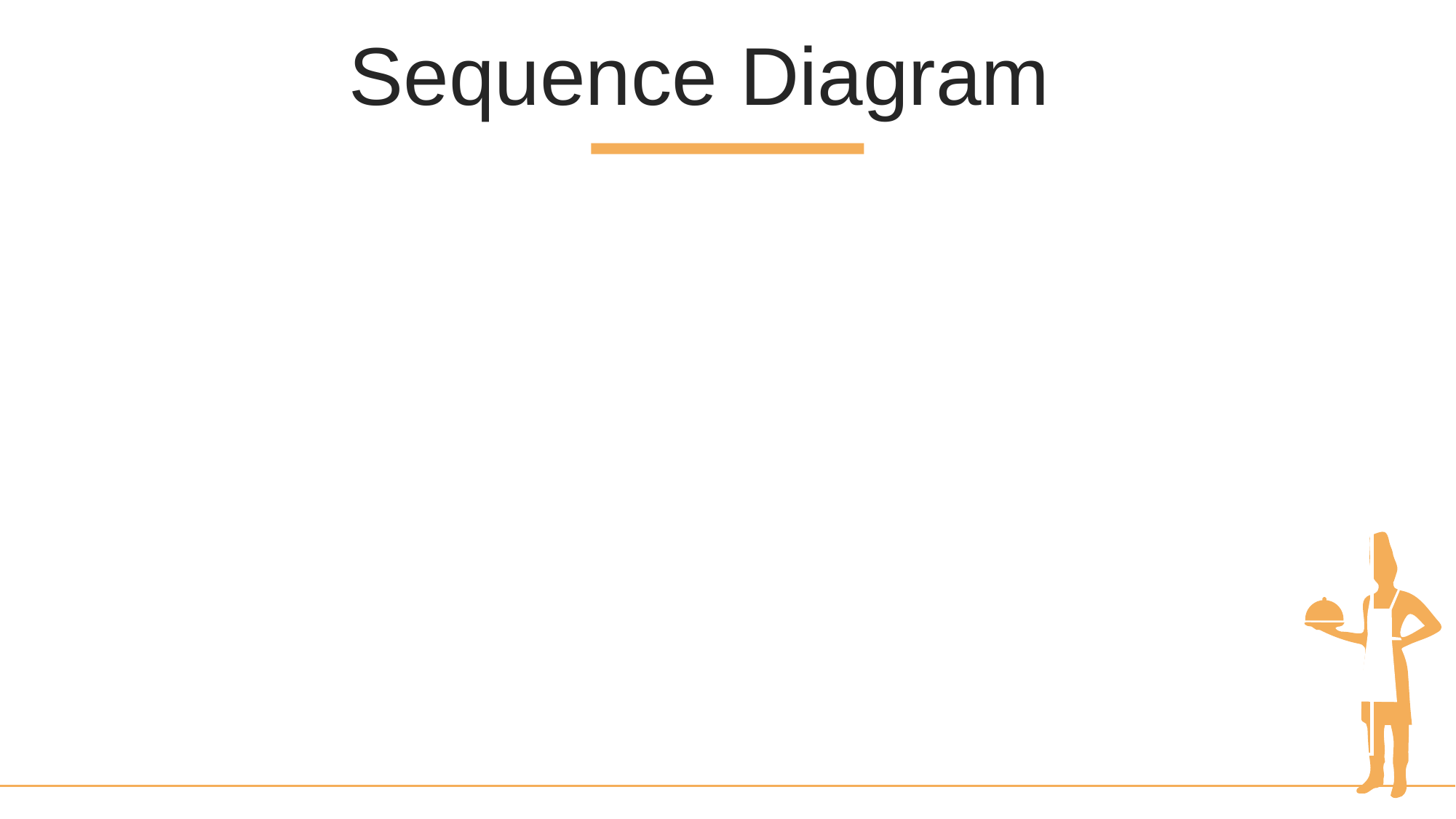

Sequence Diagram

시퀀스 다이어그램
오늘 뭐 먹지 ?